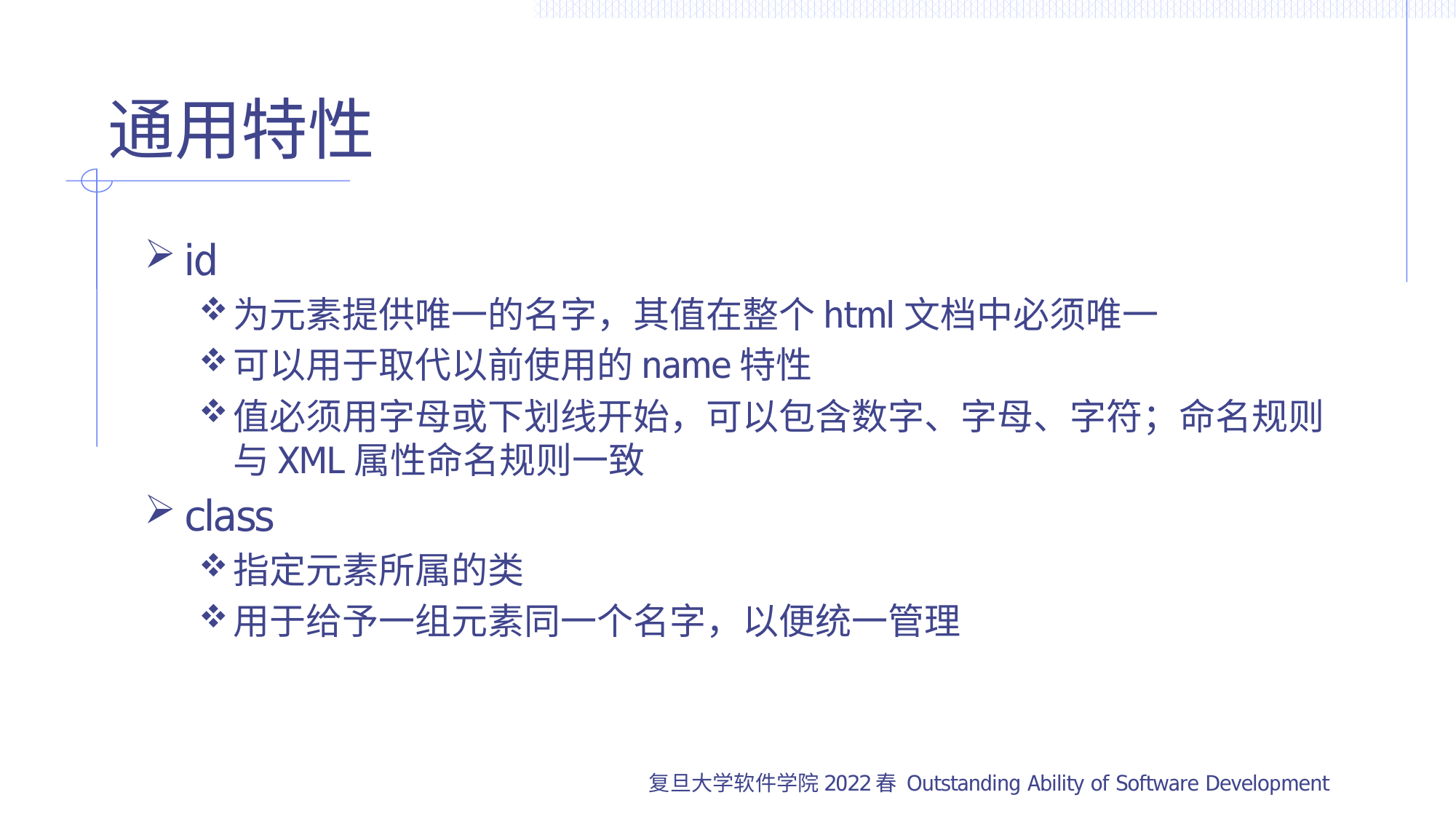

# 通用特性
id
为元素提供唯一的名字，其值在整个html文档中必须唯一
可以用于取代以前使用的name特性
值必须用字母或下划线开始，可以包含数字、字母、字符；命名规则与XML属性命名规则一致
class
指定元素所属的类
用于给予一组元素同一个名字，以便统一管理